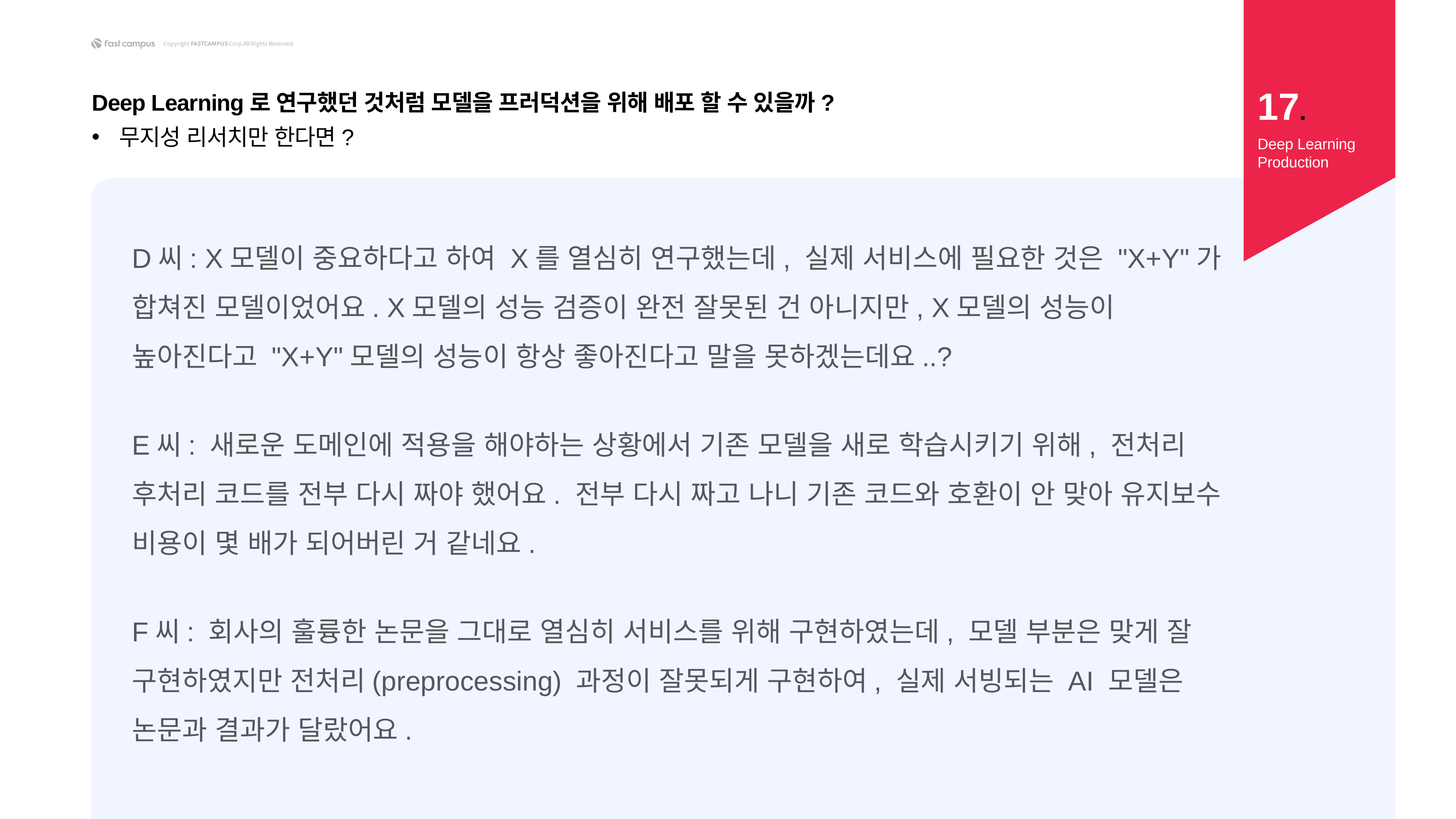

17.
Deep Learning로 연구했던 것처럼 모델을 프러덕션을 위해 배포 할 수 있을까?
무지성 리서치만 한다면?
Deep Learning Production
D씨: X모델이 중요하다고 하여 X를 열심히 연구했는데, 실제 서비스에 필요한 것은 "X+Y"가 합쳐진 모델이었어요. X모델의 성능 검증이 완전 잘못된 건 아니지만, X모델의 성능이 높아진다고 "X+Y"모델의 성능이 항상 좋아진다고 말을 못하겠는데요..?
E씨: 새로운 도메인에 적용을 해야하는 상황에서 기존 모델을 새로 학습시키기 위해, 전처리 후처리 코드를 전부 다시 짜야 했어요. 전부 다시 짜고 나니 기존 코드와 호환이 안 맞아 유지보수 비용이 몇 배가 되어버린 거 같네요.
F씨: 회사의 훌륭한 논문을 그대로 열심히 서비스를 위해 구현하였는데, 모델 부분은 맞게 잘 구현하였지만 전처리(preprocessing) 과정이 잘못되게 구현하여, 실제 서빙되는 AI 모델은
논문과 결과가 달랐어요.